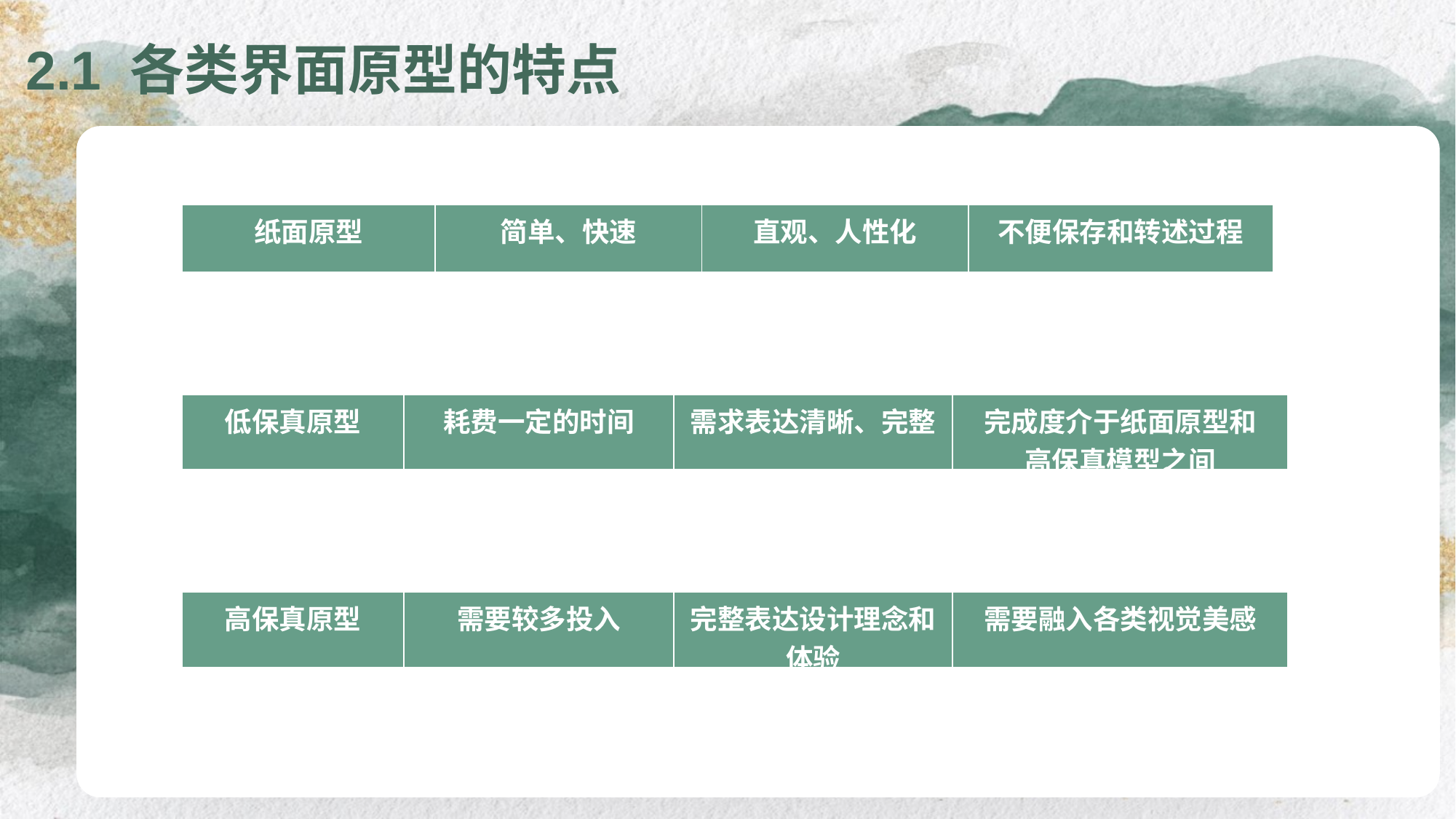

2.1 各类界面原型的特点

| 纸面原型 | 简单、快速 | 直观、人性化 | 不便保存和转述过程 |
| --- | --- | --- | --- |
e7d195523061f1c0c2b73831c94a3edc981f60e396d3e182073EE1468018468A7F192AE5E5CD515B6C3125F8AF6E4EE646174E8CF0B46FD19828DCE8CDA3B3A044A74F0E769C5FA8CB87AB6FC303C8BA3785FAC64AF5424764E128FECAE4CC72932BB65C8C121A0F41C1707D94688ED66335DC6AE12288BF2055523C0C26863D2CD4AC454A29EEC183CEF0375334B579
| 低保真原型 | 耗费一定的时间 | 需求表达清晰、完整 | 完成度介于纸面原型和 高保真模型之间 |
| --- | --- | --- | --- |
| 高保真原型 | 需要较多投入 | 完整表达设计理念和体验 | 需要融入各类视觉美感 |
| --- | --- | --- | --- |
PPT模板 http://www.1ppt.com/moban/